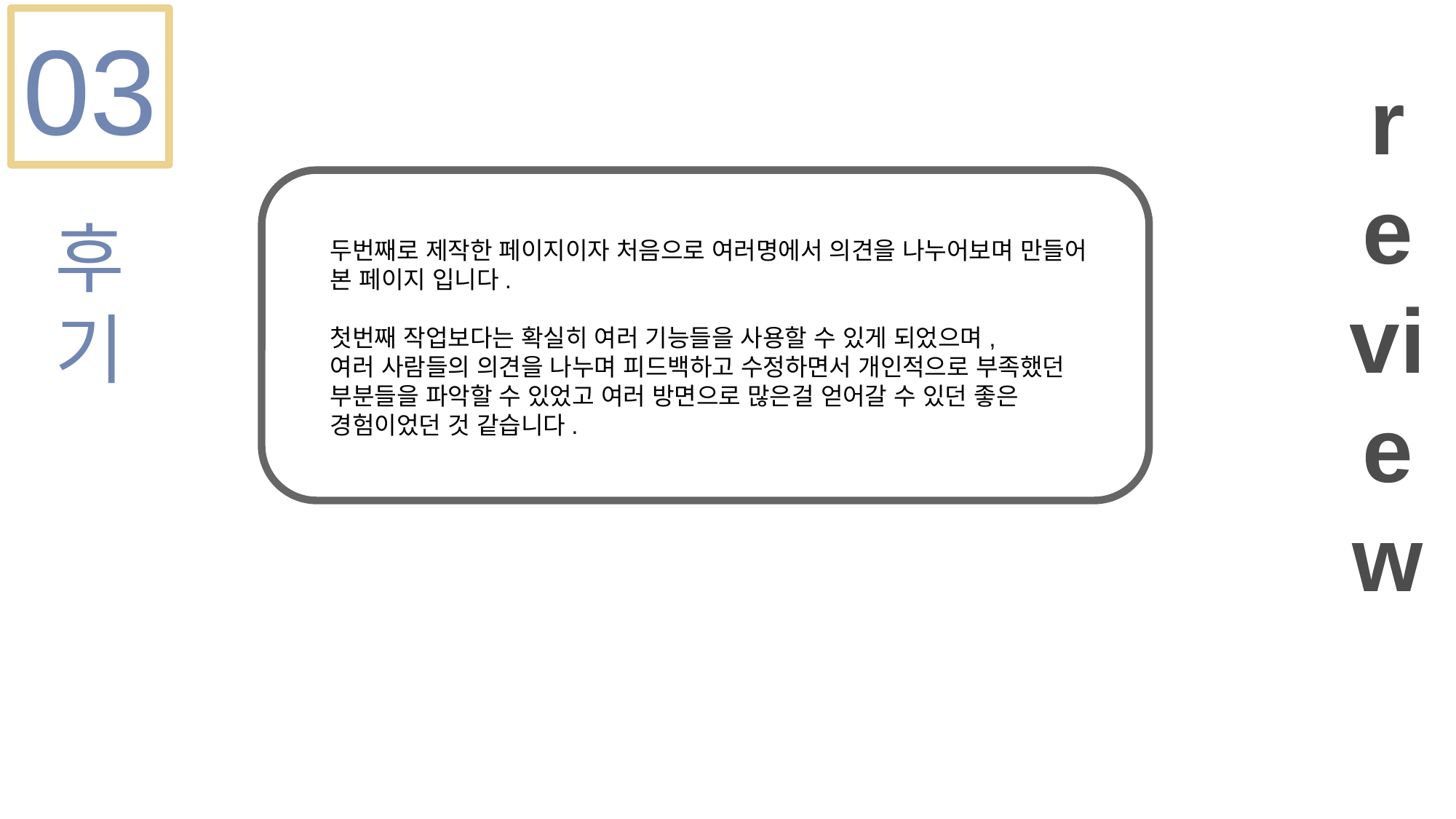

03
review
v
후기
두번째로 제작한 페이지이자 처음으로 여러명에서 의견을 나누어보며 만들어 본 페이지 입니다.

첫번째 작업보다는 확실히 여러 기능들을 사용할 수 있게 되었으며,
여러 사람들의 의견을 나누며 피드백하고 수정하면서 개인적으로 부족했던 부분들을 파악할 수 있었고 여러 방면으로 많은걸 얻어갈 수 있던 좋은 경험이었던 것 같습니다.